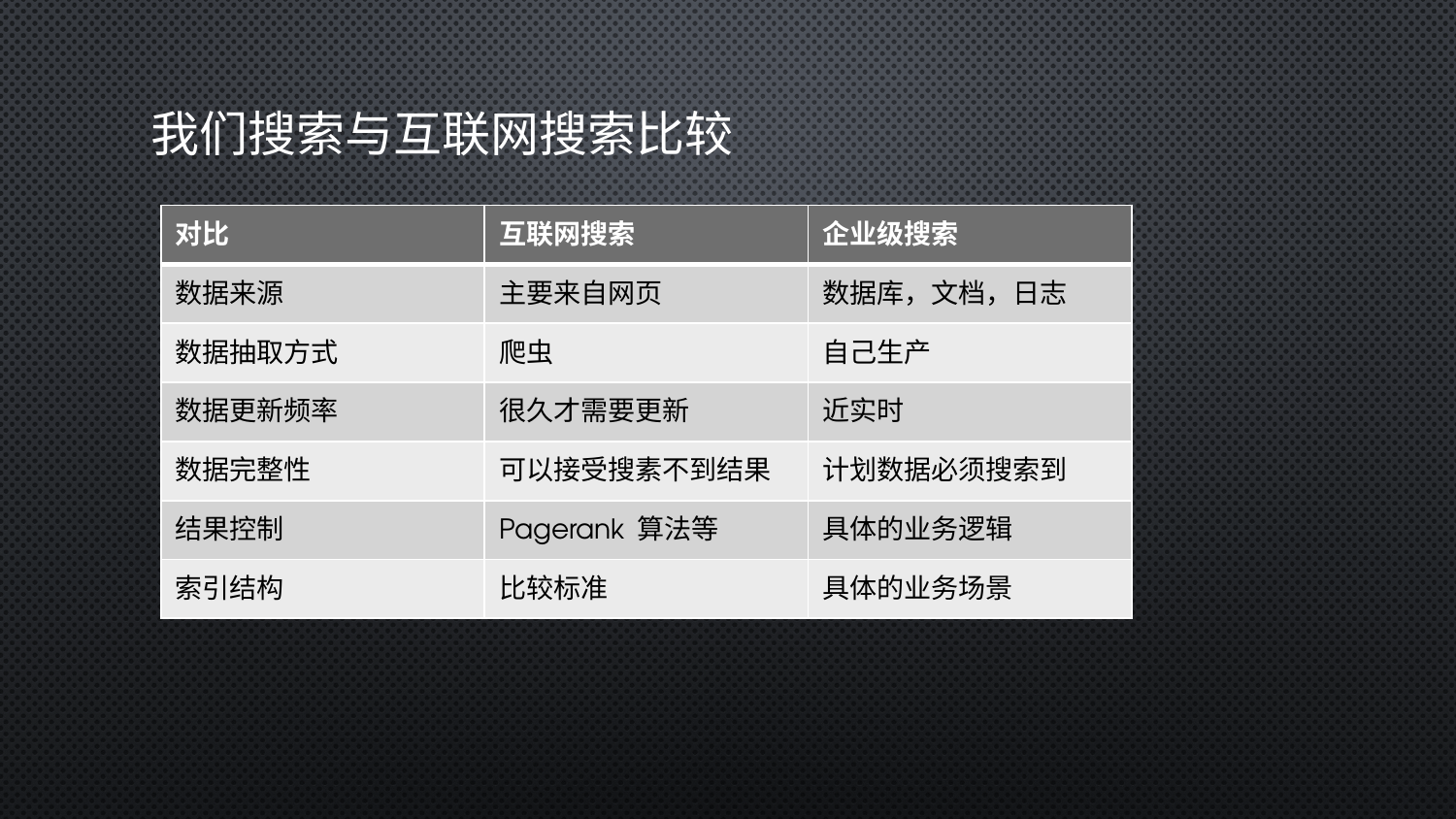

# 我们搜索与互联网搜索比较
| 对比 | 互联网搜索 | 企业级搜索 |
| --- | --- | --- |
| 数据来源 | 主要来自网页 | 数据库，文档，日志 |
| 数据抽取方式 | 爬虫 | 自己生产 |
| 数据更新频率 | 很久才需要更新 | 近实时 |
| 数据完整性 | 可以接受搜素不到结果 | 计划数据必须搜索到 |
| 结果控制 | Pagerank 算法等 | 具体的业务逻辑 |
| 索引结构 | 比较标准 | 具体的业务场景 |